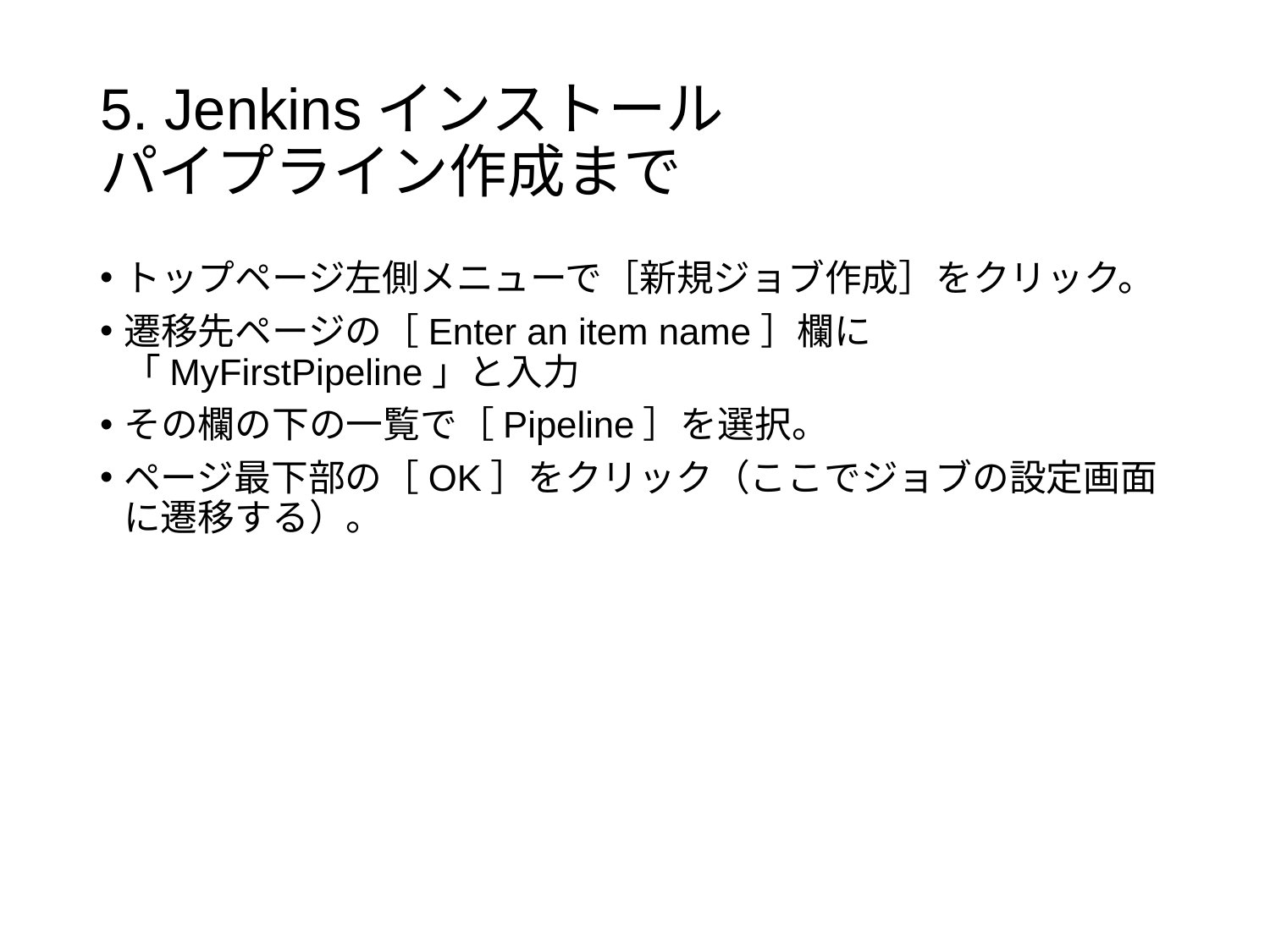

# 5. Jenkinsインストール パイプライン作成まで
トップページ左側メニューで［新規ジョブ作成］をクリック。
遷移先ページの［Enter an item name］欄に「MyFirstPipeline」と入力
その欄の下の一覧で［Pipeline］を選択。
ページ最下部の［OK］をクリック（ここでジョブの設定画面に遷移する）。